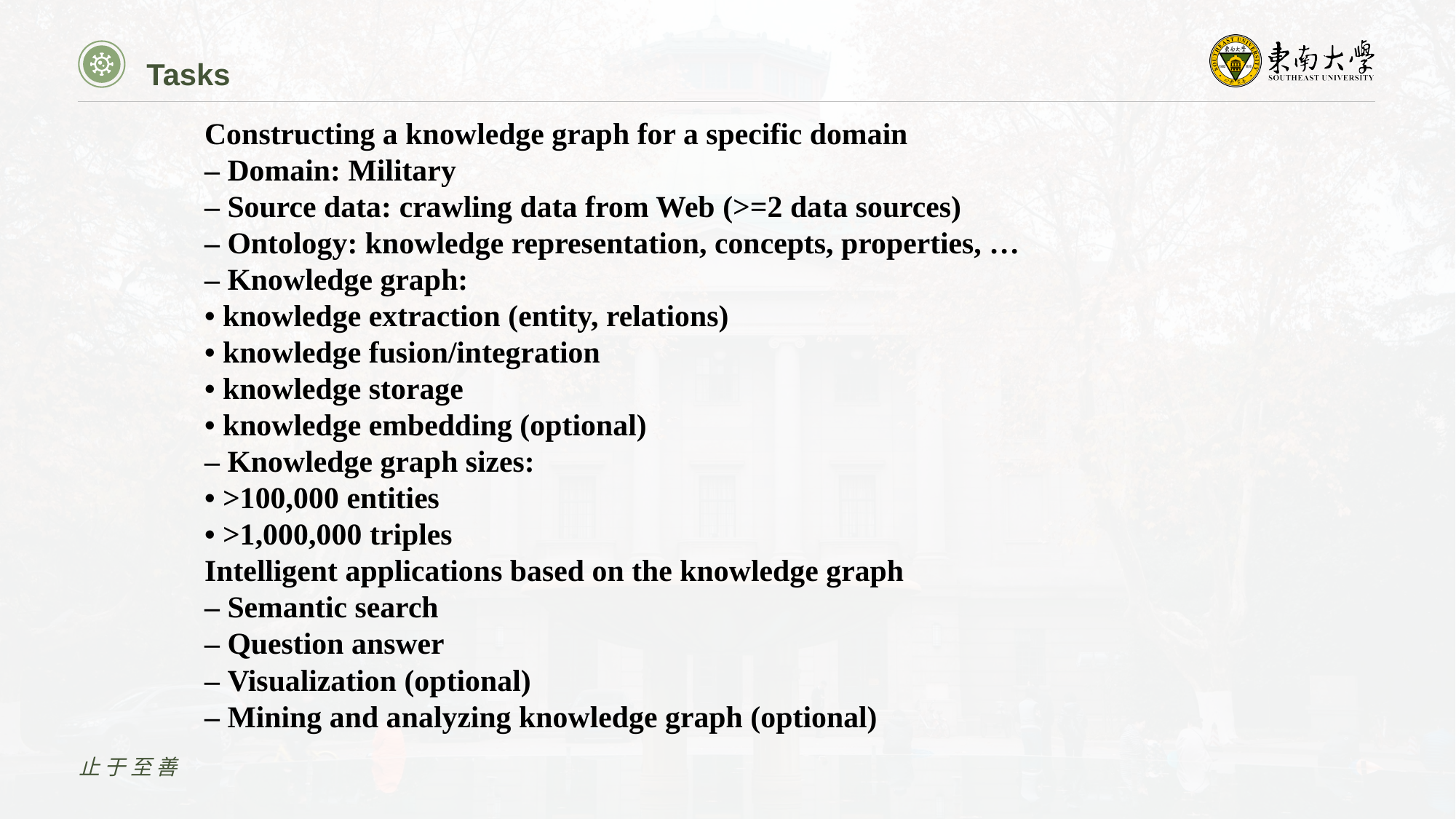

Tasks
Constructing a knowledge graph for a specific domain– Domain: Military– Source data: crawling data from Web (>=2 data sources) – Ontology: knowledge representation, concepts, properties, … – Knowledge graph: • knowledge extraction (entity, relations) • knowledge fusion/integration • knowledge storage • knowledge embedding (optional) – Knowledge graph sizes: • >100,000 entities • >1,000,000 triplesIntelligent applications based on the knowledge graph– Semantic search – Question answer – Visualization (optional) – Mining and analyzing knowledge graph (optional)
止于至善
5